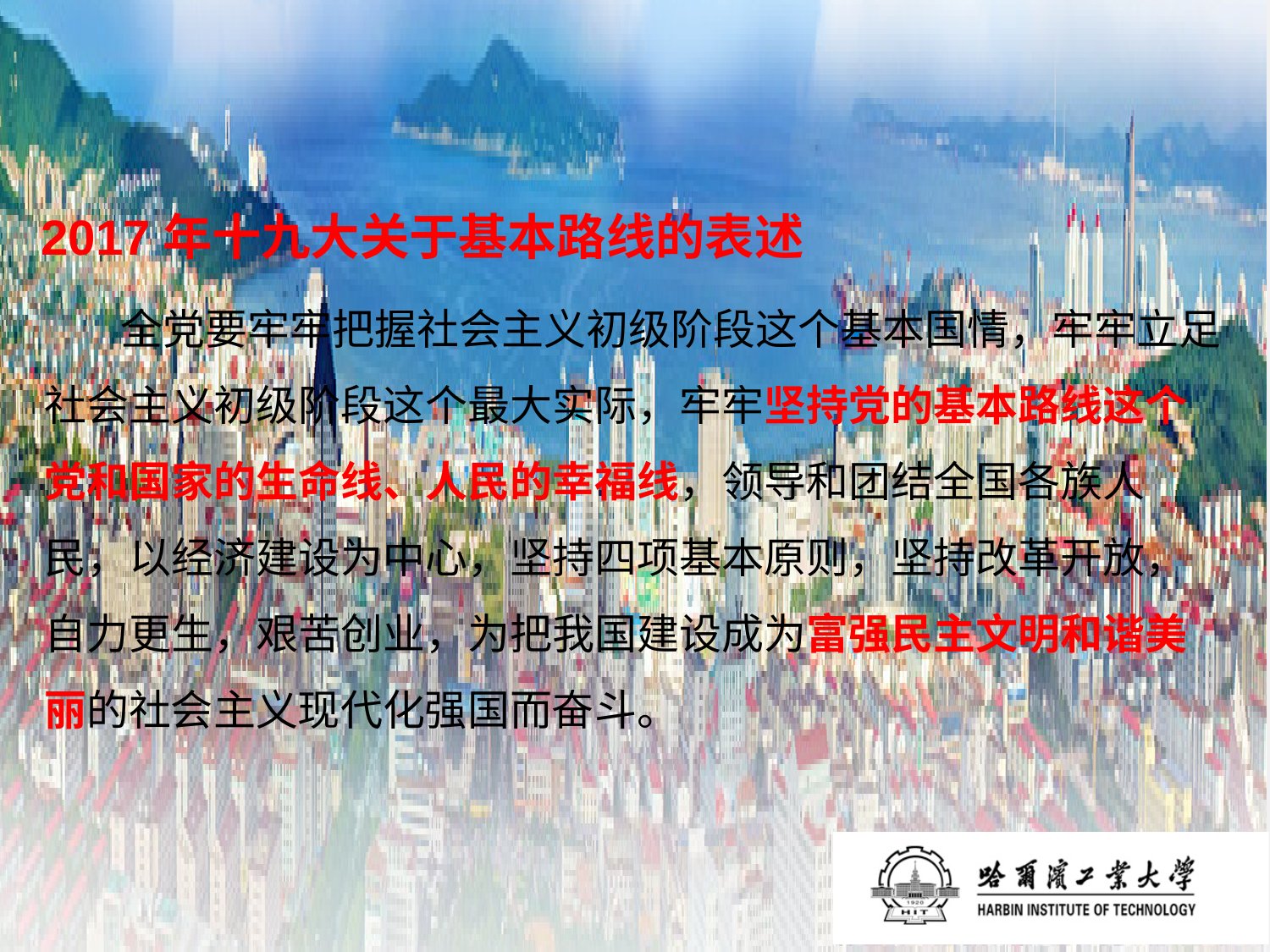

# 2017年十九大关于基本路线的表述
       全党要牢牢把握社会主义初级阶段这个基本国情，牢牢立足社会主义初级阶段这个最大实际，牢牢坚持党的基本路线这个党和国家的生命线、人民的幸福线，领导和团结全国各族人民，以经济建设为中心，坚持四项基本原则，坚持改革开放，自力更生，艰苦创业，为把我国建设成为富强民主文明和谐美丽的社会主义现代化强国而奋斗。